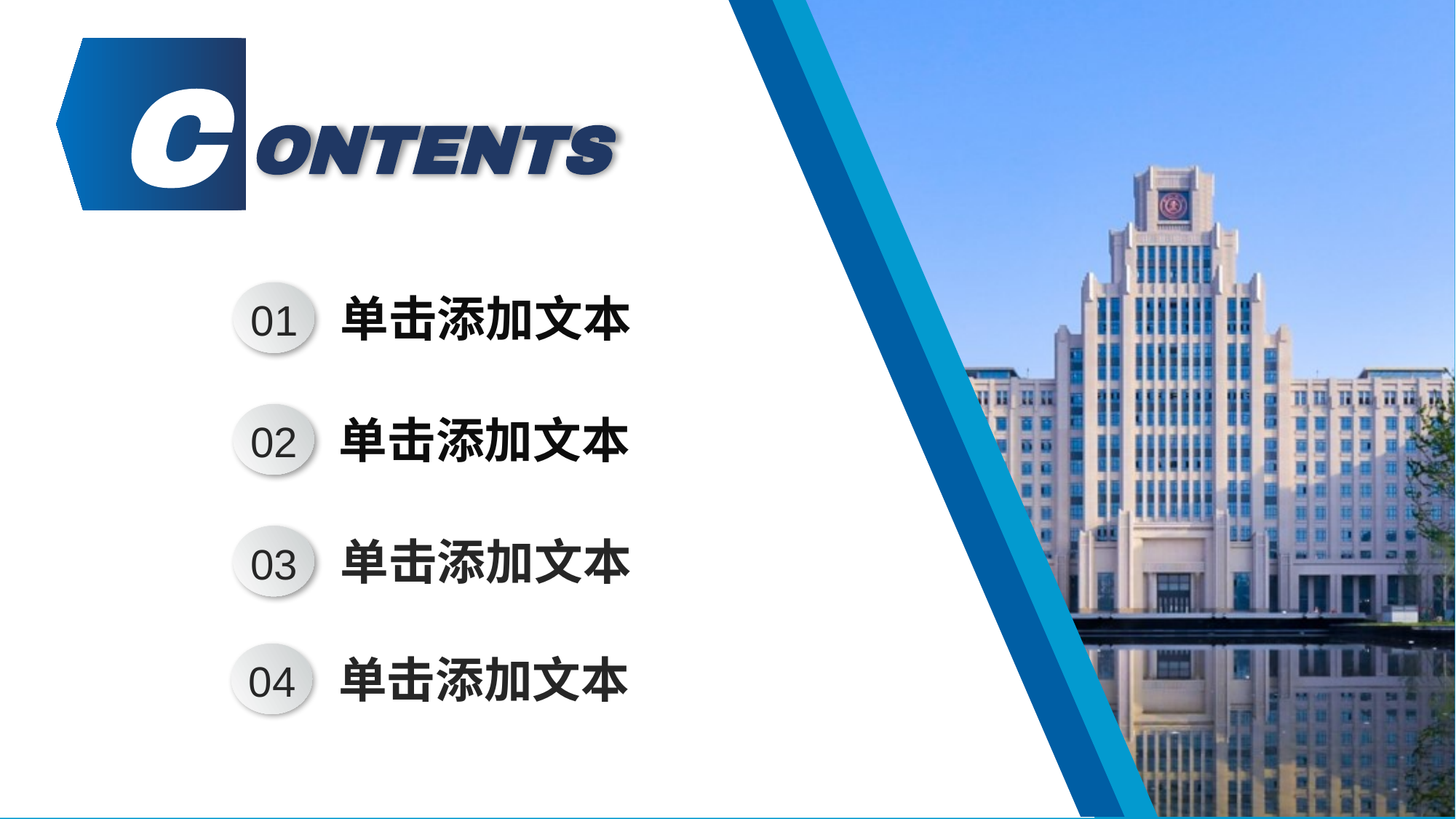

C
ONTENTS

01
单击添加文本

02
单击添加文本

03
单击添加文本

04
单击添加文本